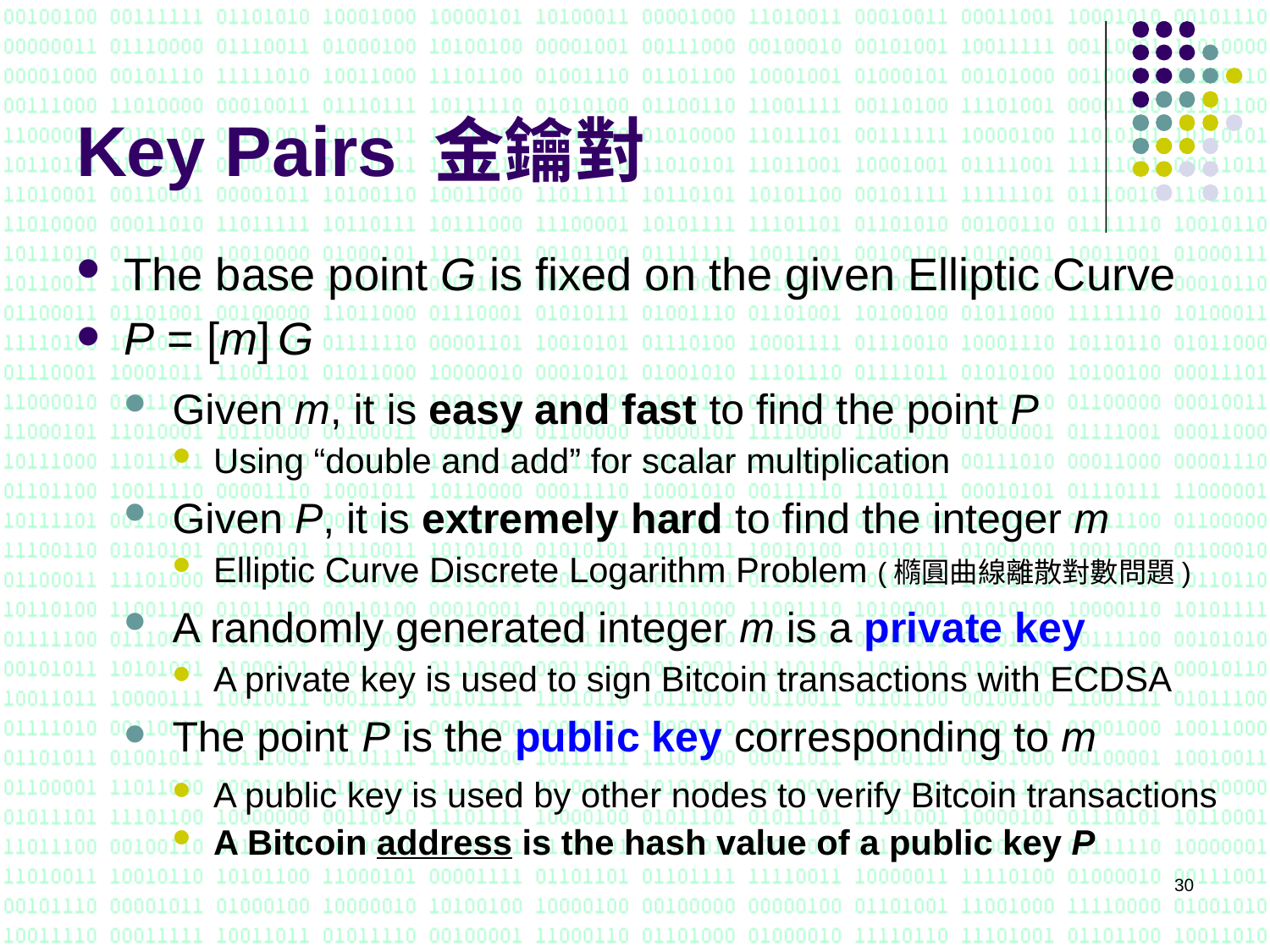

# Key Pairs 金鑰對
The base point G is fixed on the given Elliptic Curve
P = [m] G
Given m, it is easy and fast to find the point P
Using “double and add” for scalar multiplication
Given P, it is extremely hard to find the integer m
Elliptic Curve Discrete Logarithm Problem (橢圓曲線離散對數問題)
A randomly generated integer m is a private key
A private key is used to sign Bitcoin transactions with ECDSA
The point  P is the public key corresponding to m
A public key is used by other nodes to verify Bitcoin transactions
A Bitcoin address is the hash value of a public key P
30